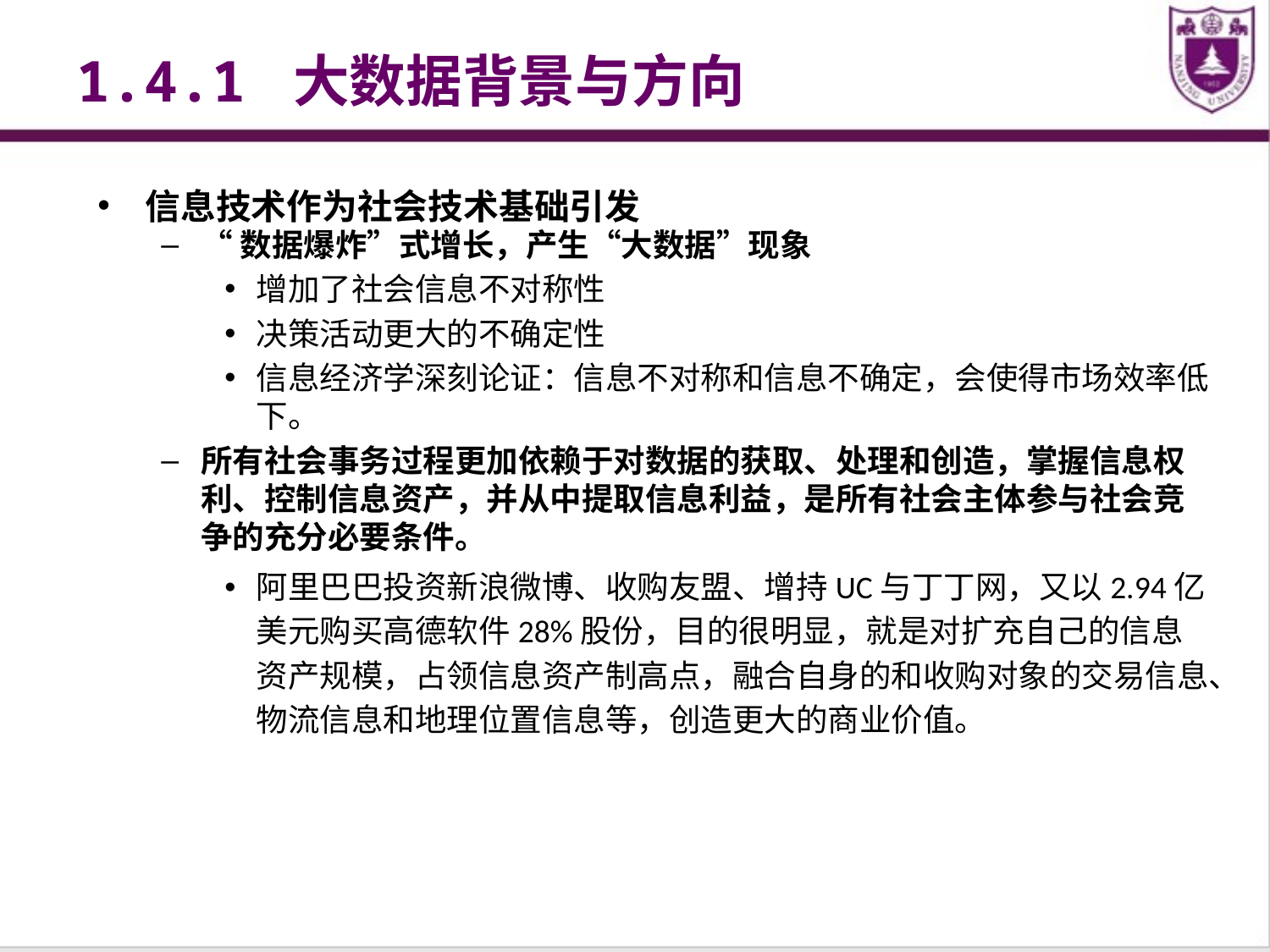

1.4.1 大数据背景与方向
信息技术作为社会技术基础引发
“数据爆炸”式增长，产生“大数据”现象
增加了社会信息不对称性
决策活动更大的不确定性
信息经济学深刻论证：信息不对称和信息不确定，会使得市场效率低下。
所有社会事务过程更加依赖于对数据的获取、处理和创造，掌握信息权利、控制信息资产，并从中提取信息利益，是所有社会主体参与社会竞争的充分必要条件。
阿里巴巴投资新浪微博、收购友盟、增持UC与丁丁网，又以2.94亿美元购买高德软件28%股份，目的很明显，就是对扩充自己的信息资产规模，占领信息资产制高点，融合自身的和收购对象的交易信息、物流信息和地理位置信息等，创造更大的商业价值。